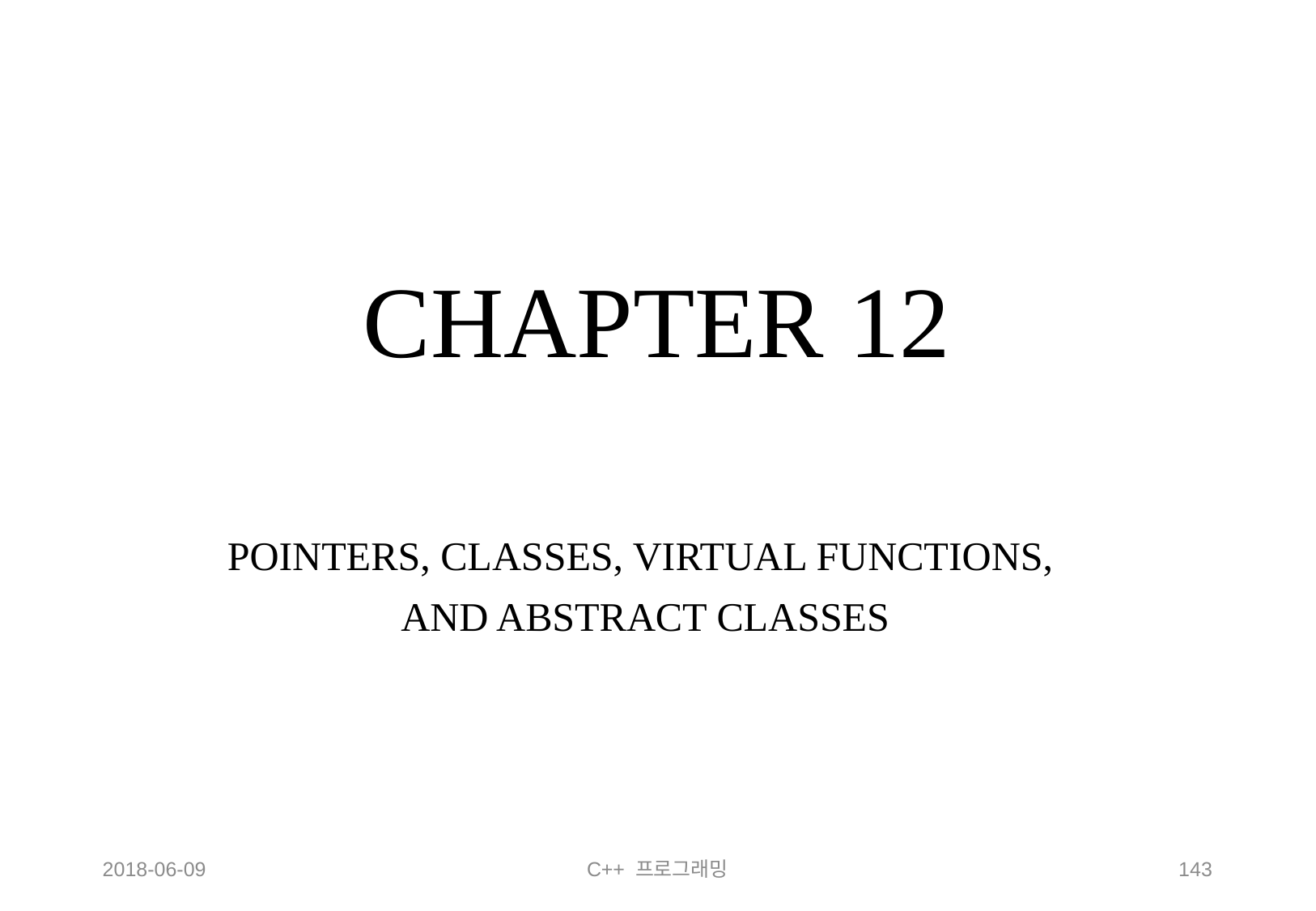

# CHAPTER 12
POINTERS, CLASSES, VIRTUAL FUNCTIONS,
 AND ABSTRACT CLASSES
2018-06-09
C++ 프로그래밍
143